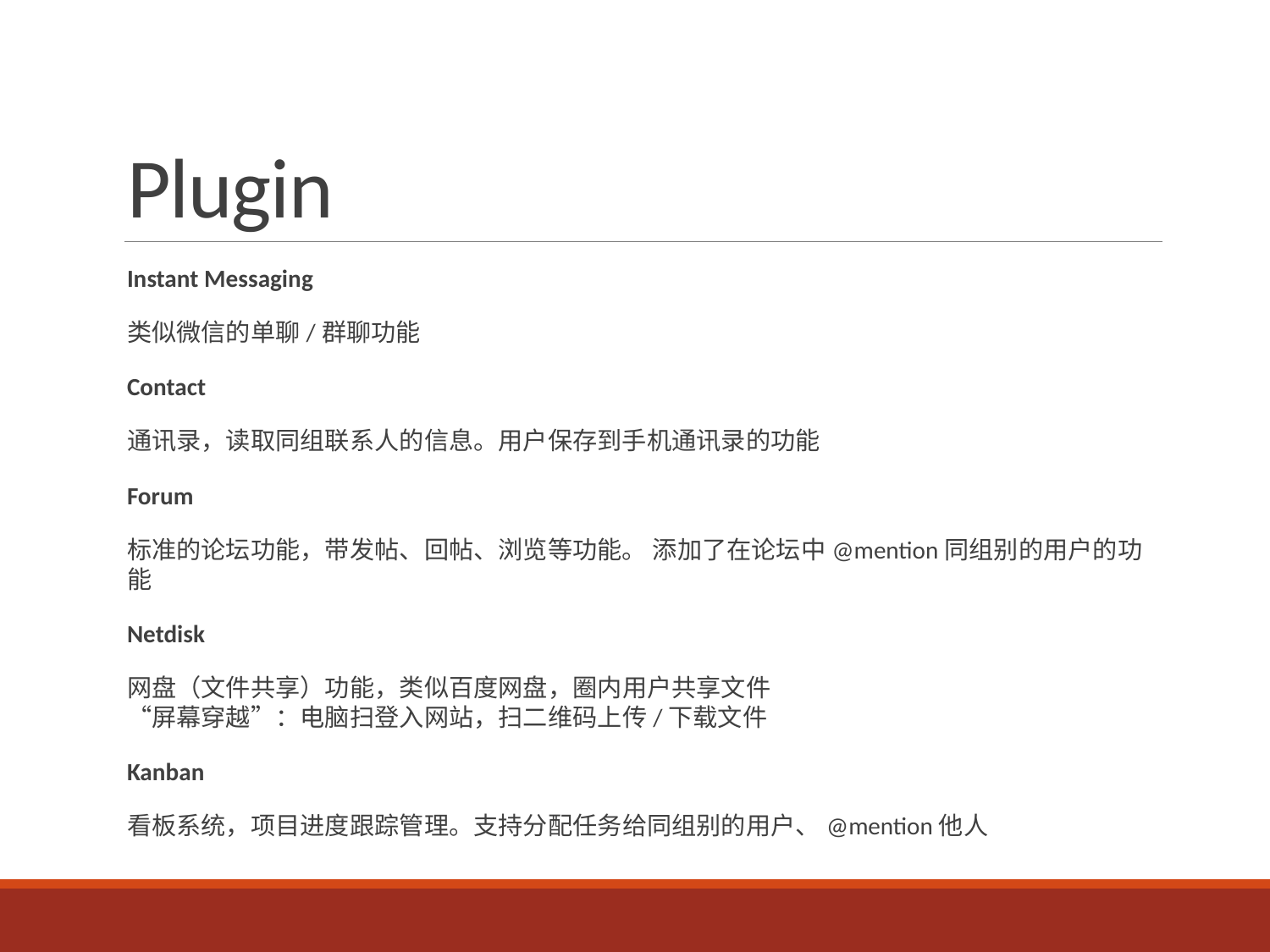

# Plugin
Instant Messaging
类似微信的单聊/群聊功能
Contact
通讯录，读取同组联系人的信息。用户保存到手机通讯录的功能
Forum
标准的论坛功能，带发帖、回帖、浏览等功能。 添加了在论坛中@mention同组别的用户的功能
Netdisk
网盘（文件共享）功能，类似百度网盘，圈内用户共享文件
“屏幕穿越”：电脑扫登入网站，扫二维码上传/下载文件
Kanban
看板系统，项目进度跟踪管理。支持分配任务给同组别的用户、@mention他人